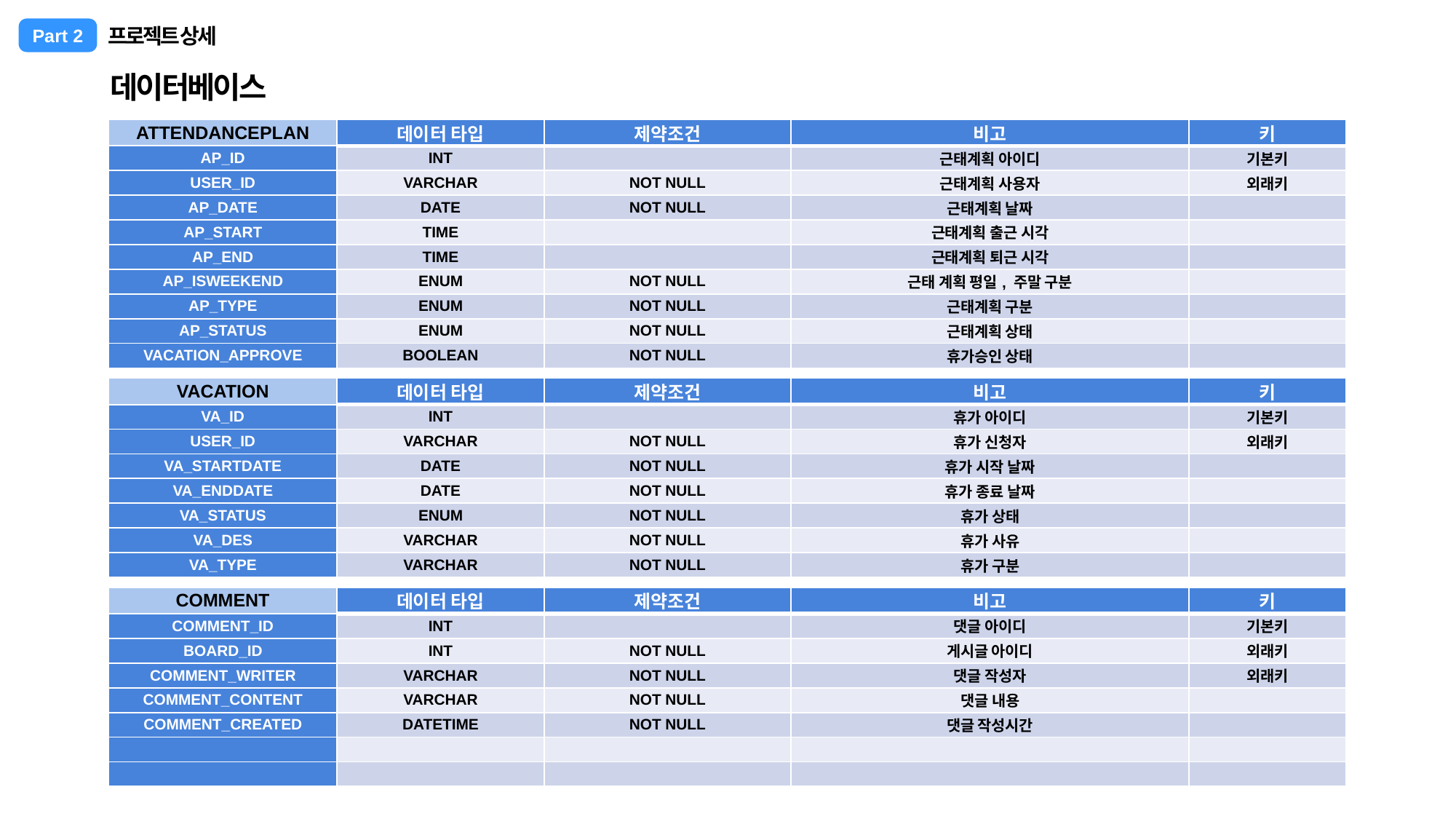

프로젝트 상세

Part 2
데이터베이스
| ATTENDANCEPLAN | 데이터 타입 | 제약조건 | 비고 | 키 |
| --- | --- | --- | --- | --- |
| AP\_ID | INT |  | 근태계획 아이디 | 기본키 |
| USER\_ID | VARCHAR | NOT NULL | 근태계획 사용자 | 외래키 |
| AP\_DATE | DATE | NOT NULL | 근태계획 날짜 |  |
| AP\_START | TIME |  | 근태계획 출근 시각 |  |
| AP\_END | TIME |  | 근태계획 퇴근 시각 |  |
| AP\_ISWEEKEND | ENUM | NOT NULL | 근태 계획 평일, 주말 구분 |  |
| AP\_TYPE | ENUM | NOT NULL | 근태계획 구분 |  |
| AP\_STATUS | ENUM | NOT NULL | 근태계획 상태 |  |
| VACATION\_APPROVE | BOOLEAN | NOT NULL | 휴가승인 상태 |  |
| VACATION | 데이터 타입 | 제약조건 | 비고 | 키 |
| --- | --- | --- | --- | --- |
| VA\_ID | INT |  | 휴가 아이디 | 기본키 |
| USER\_ID | VARCHAR | NOT NULL | 휴가 신청자 | 외래키 |
| VA\_STARTDATE | DATE | NOT NULL | 휴가 시작 날짜 |  |
| VA\_ENDDATE | DATE | NOT NULL | 휴가 종료 날짜 |  |
| VA\_STATUS | ENUM | NOT NULL | 휴가 상태 |  |
| VA\_DES | VARCHAR | NOT NULL | 휴가 사유 |  |
| VA\_TYPE | VARCHAR | NOT NULL | 휴가 구분 |  |
| COMMENT | 데이터 타입 | 제약조건 | 비고 | 키 |
| --- | --- | --- | --- | --- |
| COMMENT\_ID | INT |  | 댓글 아이디 | 기본키 |
| BOARD\_ID | INT | NOT NULL | 게시글 아이디 | 외래키 |
| COMMENT\_WRITER | VARCHAR | NOT NULL | 댓글 작성자 | 외래키 |
| COMMENT\_CONTENT | VARCHAR | NOT NULL | 댓글 내용 |  |
| COMMENT\_CREATED | DATETIME | NOT NULL | 댓글 작성시간 |  |
|  |  |  |  |  |
|  |  |  |  |  |
40